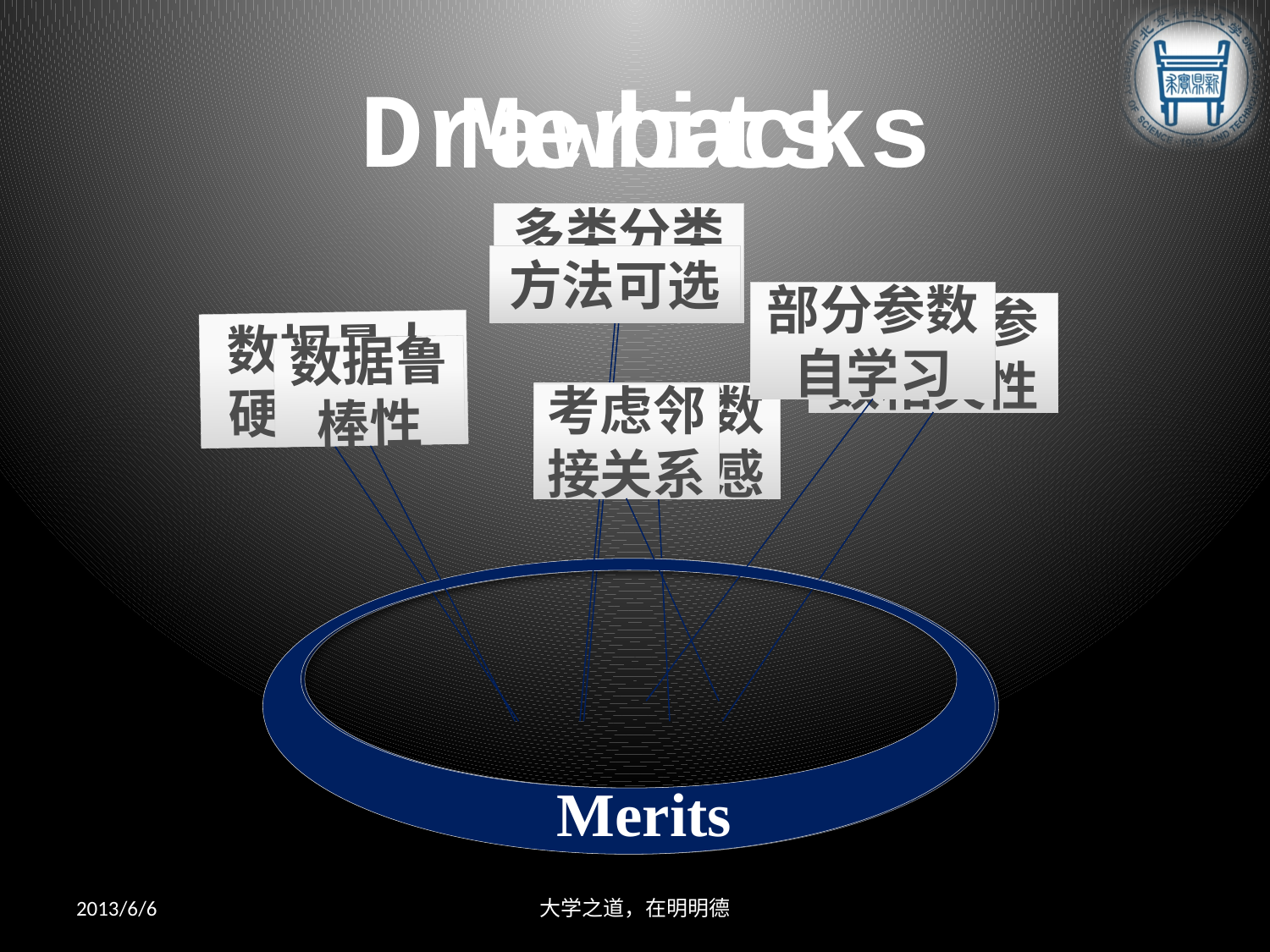

Drawbacks
Merits
多类分类的改善
未考虑参数相关性
数据量大
硬件限制
可选参数多且敏感

Drawbacks
方法可选
部分参数自学习
数据鲁棒性
考虑邻接关系

Merits
2013/6/6
大学之道，在明明德